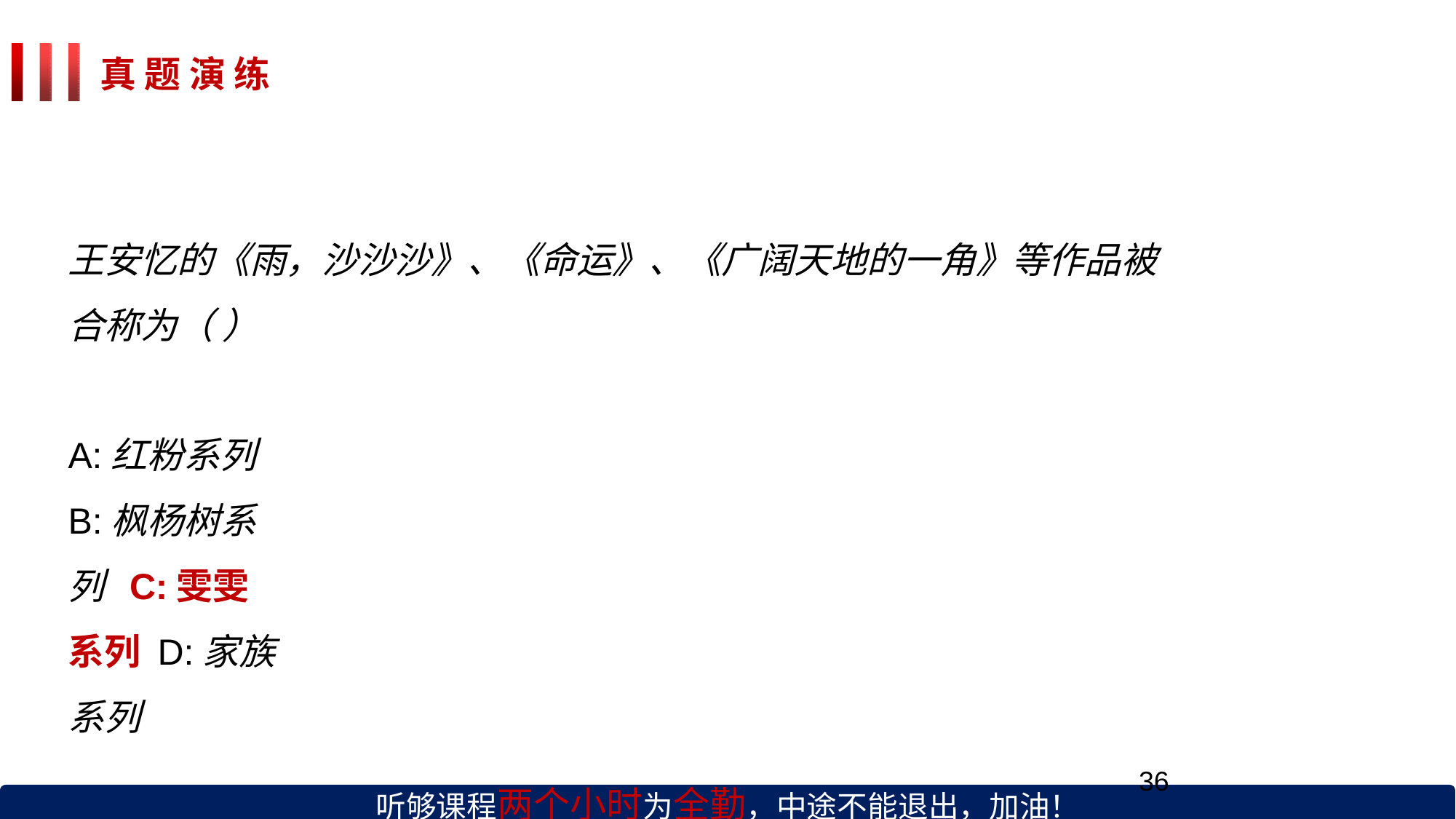

# 真 题 演 练
王安忆的《雨，沙沙沙》、《命运》、《广阔天地的一角》等作品被
合称为（ ）

A:红粉系列 B:枫杨树系列  C:雯雯系列 D:家族系列
36

听够课程两个小时为全勤，中途不能退出，加油！